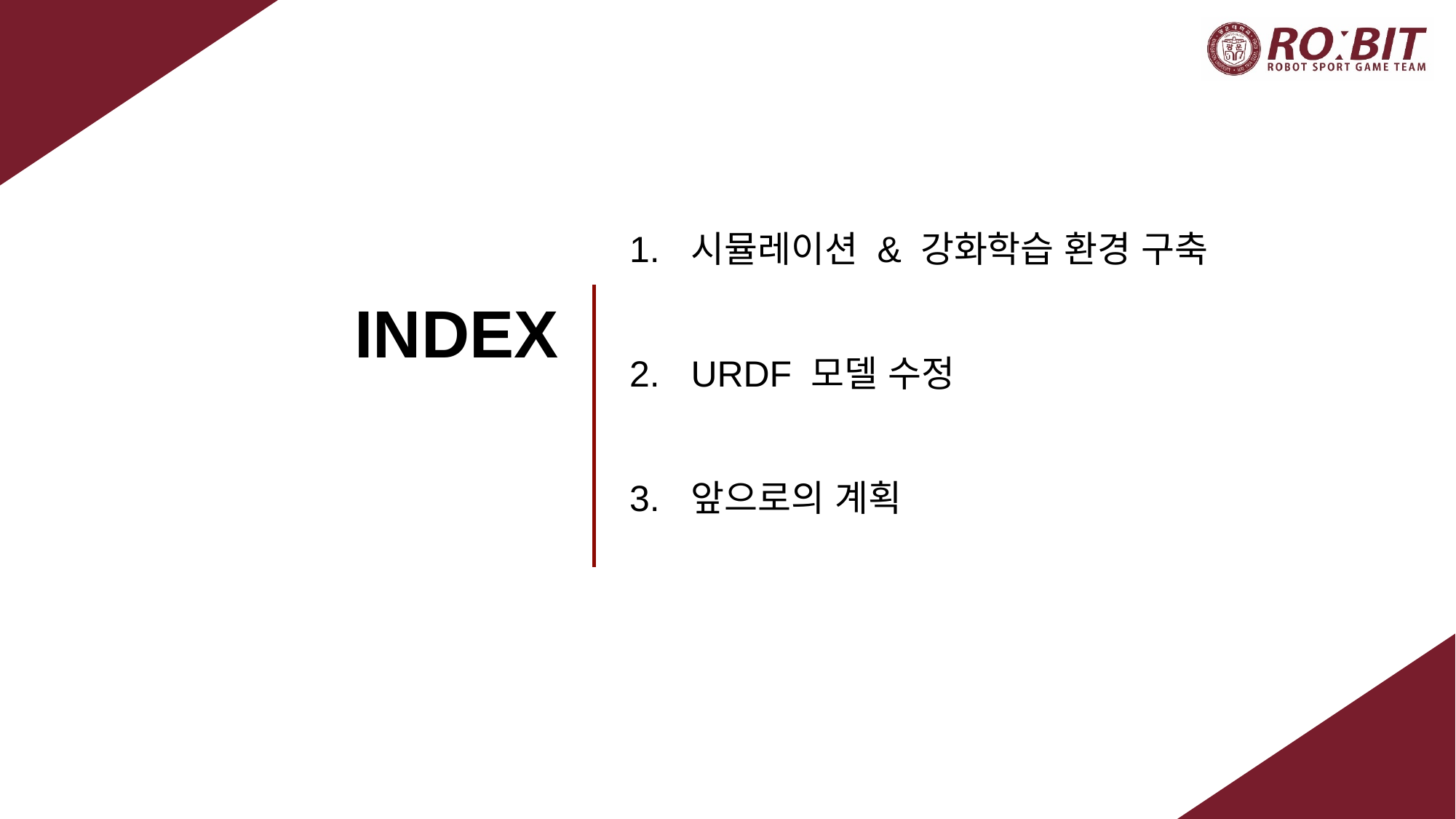

시뮬레이션 & 강화학습 환경 구축
URDF 모델 수정
앞으로의 계획